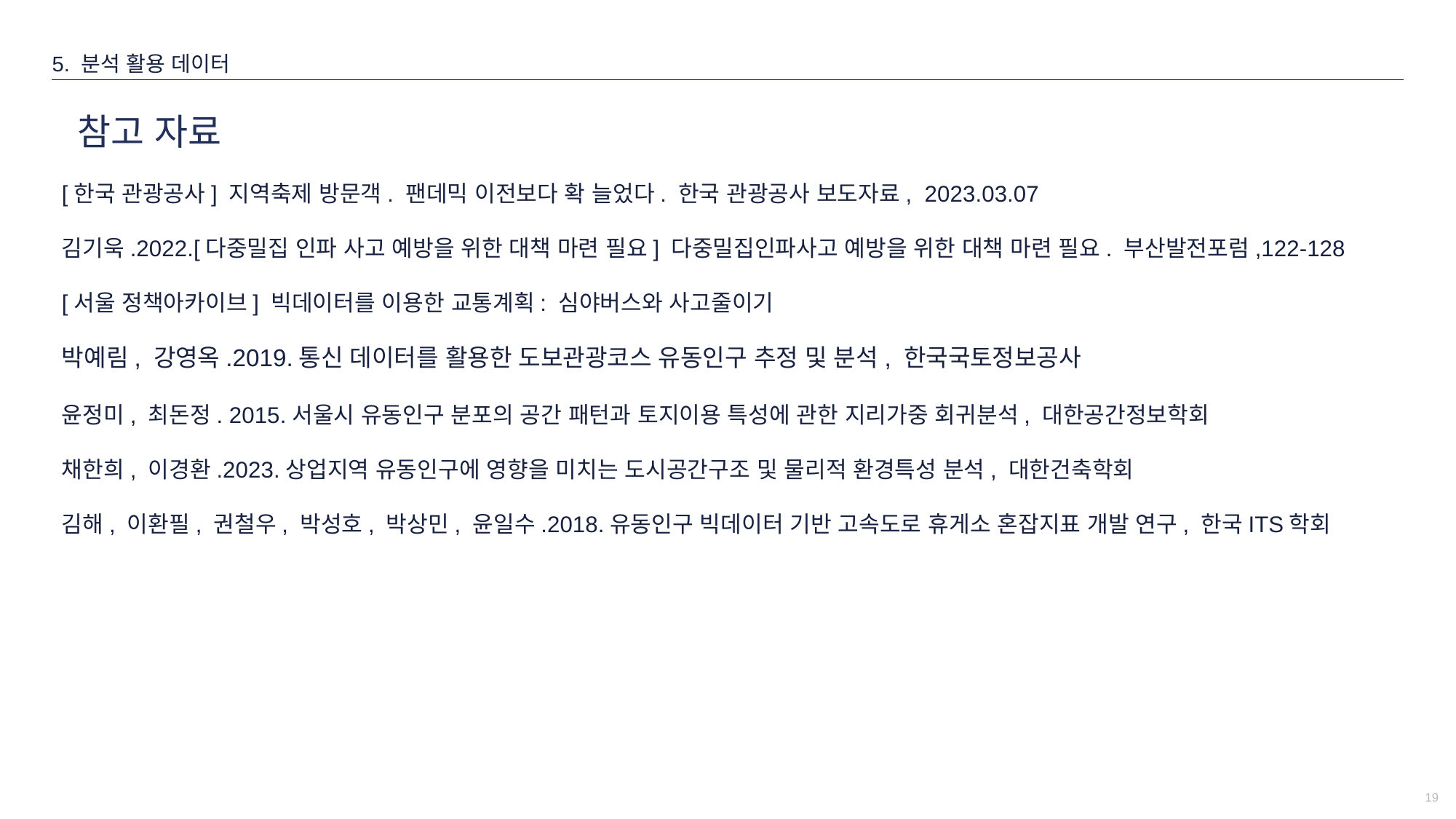

5. 분석 활용 데이터
# 참고 자료
[한국 관광공사] 지역축제 방문객. 팬데믹 이전보다 확 늘었다. 한국 관광공사 보도자료,  2023.03.07

김기욱.2022.[다중밀집 인파 사고 예방을 위한 대책 마련 필요] 다중밀집인파사고 예방을 위한 대책 마련 필요. 부산발전포럼,122-128

[서울 정책아카이브] 빅데이터를 이용한 교통계획: 심야버스와 사고줄이기​
​
박예림, 강영옥.2019.통신 데이터를 활용한 도보관광코스 유동인구 추정 및 분석, 한국국토정보공사

윤정미, 최돈정. 2015.서울시 유동인구 분포의 공간 패턴과 토지이용 특성에 관한 지리가중 회귀분석, 대한공간정보학회

채한희, 이경환.2023.상업지역 유동인구에 영향을 미치는 도시공간구조 및 물리적 환경특성 분석, 대한건축학회

김해, 이환필, 권철우, 박성호, 박상민, 윤일수.2018.유동인구 빅데이터 기반 고속도로 휴게소 혼잡지표 개발 연구, 한국ITS학회
19